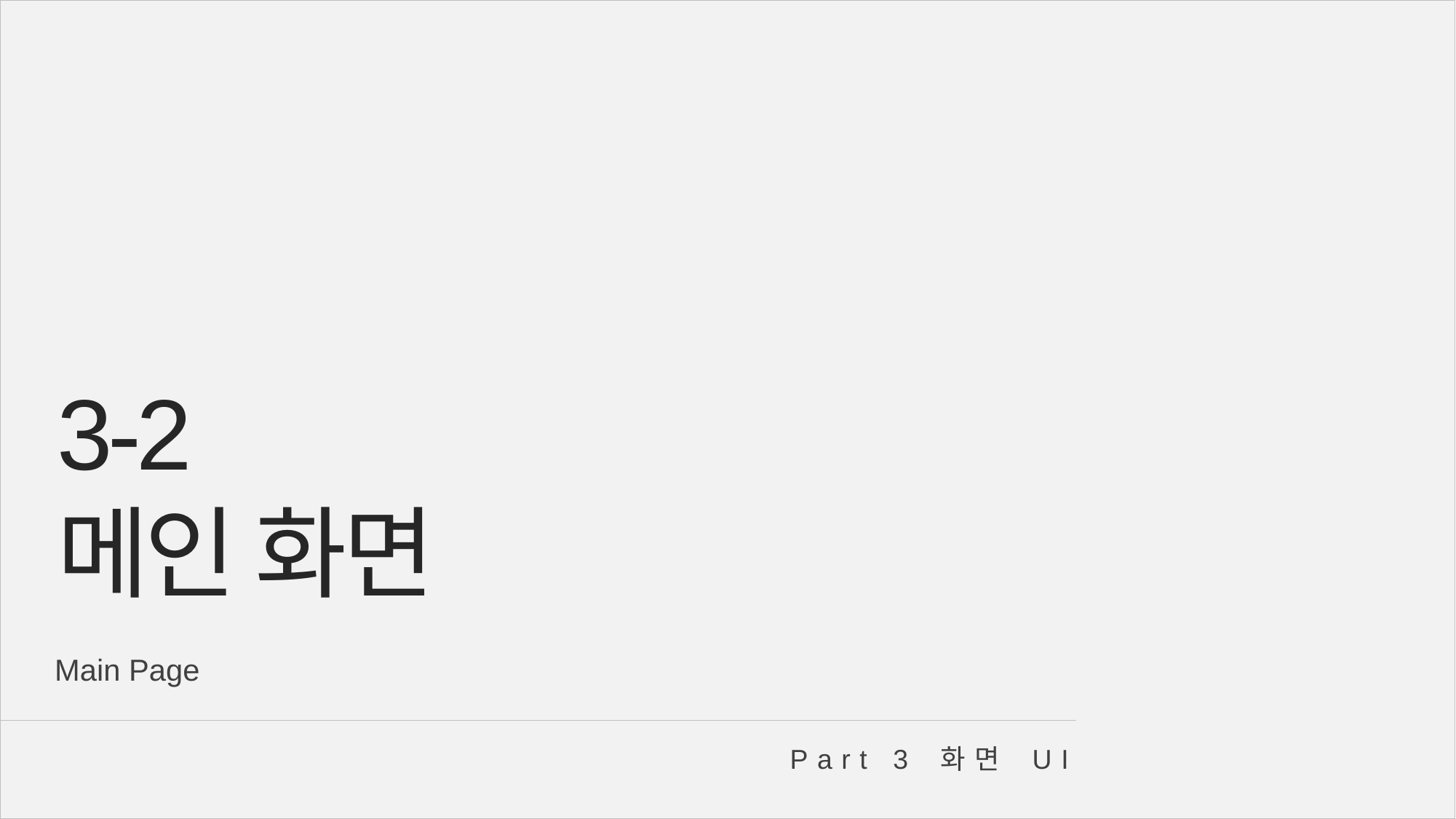

3-2
메인 화면
Main Page
Part 3 화면 UI